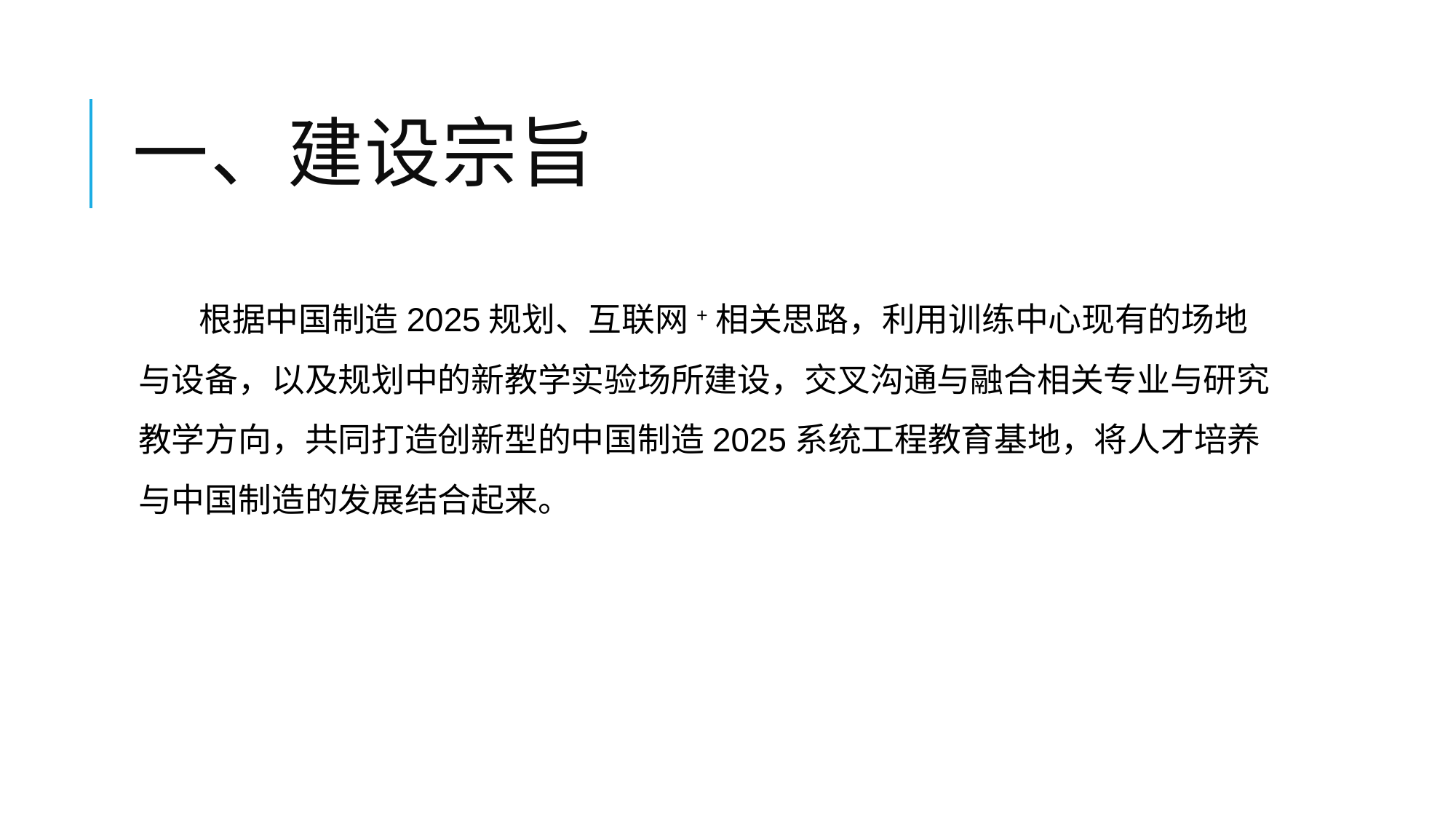

# 一、建设宗旨
       根据中国制造2025规划、互联网+相关思路，利用训练中心现有的场地与设备，以及规划中的新教学实验场所建设，交叉沟通与融合相关专业与研究教学方向，共同打造创新型的中国制造2025系统工程教育基地，将人才培养与中国制造的发展结合起来。